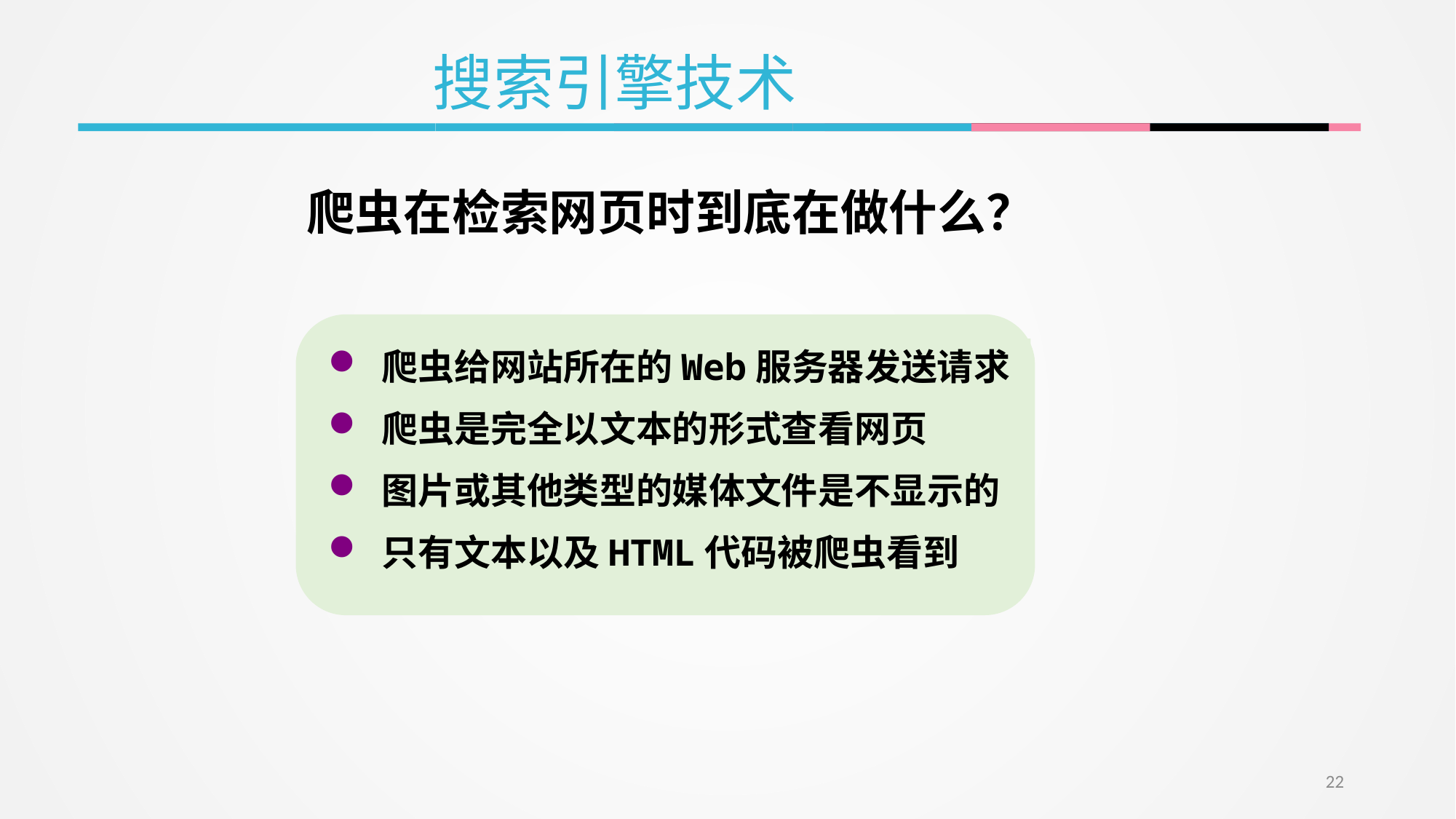

搜索引擎技术

爬虫在检索网页时到底在做什么？

 爬虫给网站所在的Web服务器发送请求
 爬虫是完全以文本的形式查看网页
 图片或其他类型的媒体文件是不显示的
 只有文本以及HTML代码被爬虫看到
22